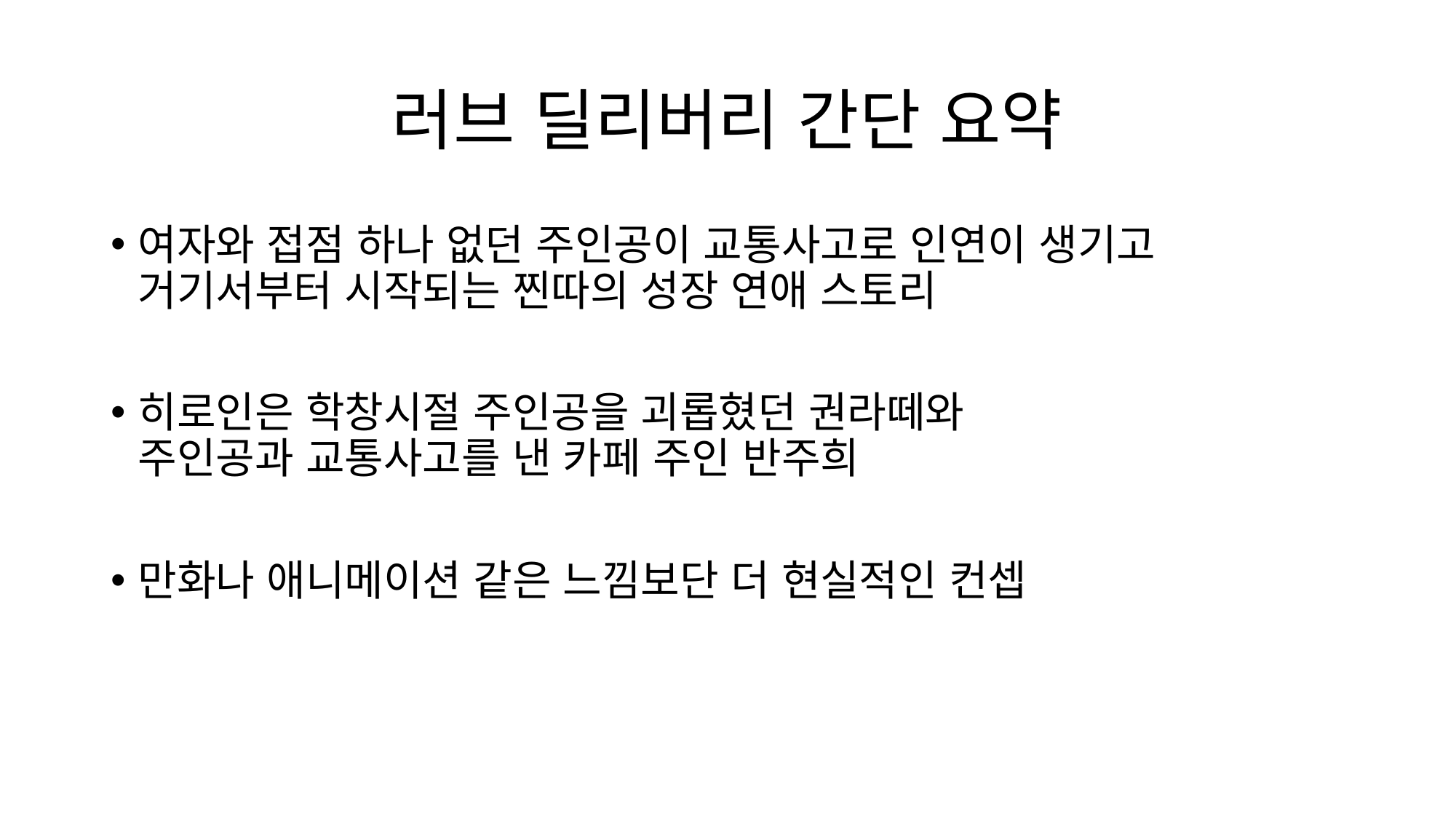

# 러브 딜리버리 간단 요약
여자와 접점 하나 없던 주인공이 교통사고로 인연이 생기고
거기서부터 시작되는 찐따의 성장 연애 스토리

히로인은 학창시절 주인공을 괴롭혔던 권라떼와
주인공과 교통사고를 낸 카페 주인 반주희

만화나 애니메이션 같은 느낌보단 더 현실적인 컨셉